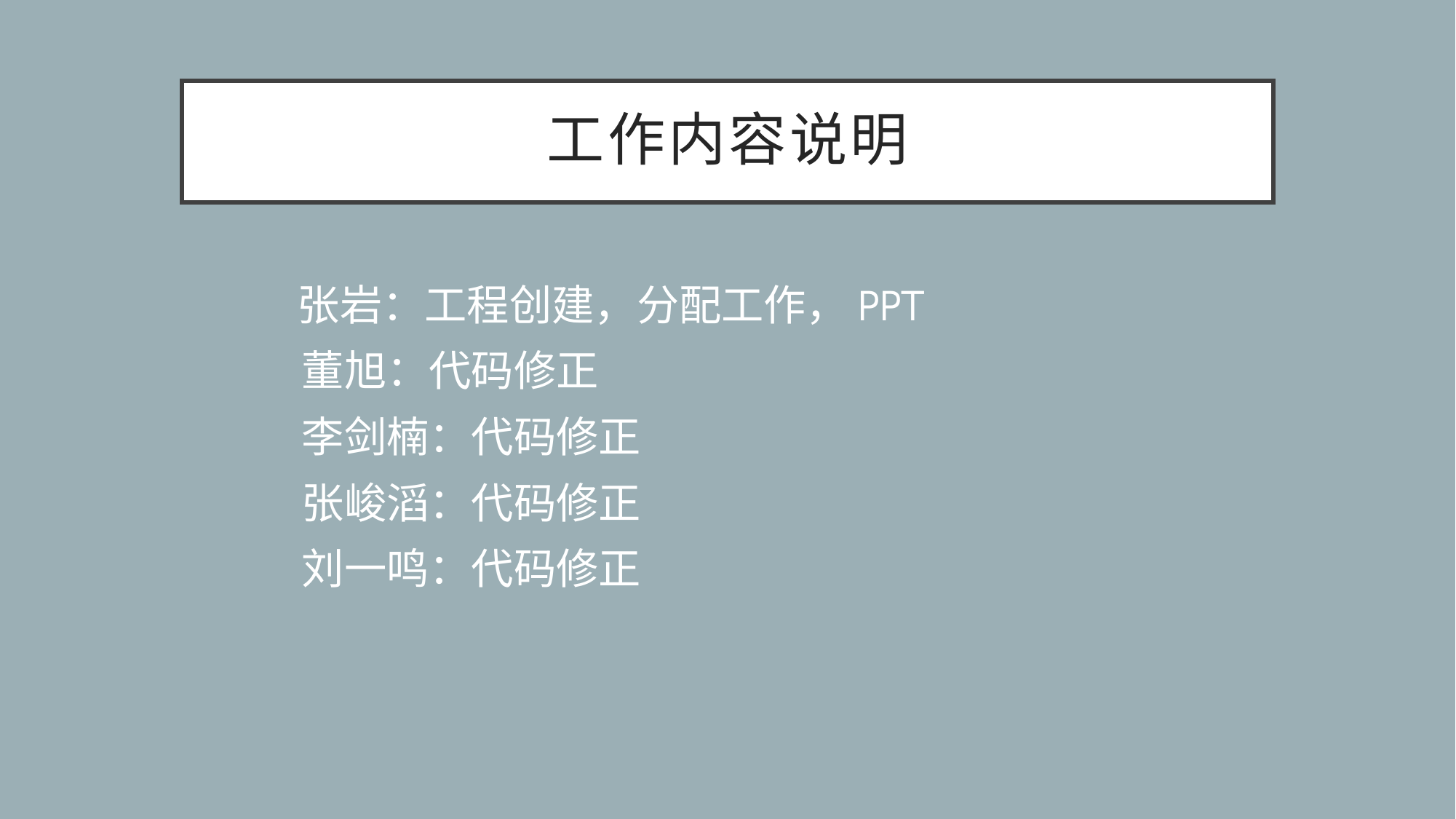

# 工作内容说明
          张岩：工程创建，分配工作，PPT
	董旭：代码修正
	李剑楠：代码修正
	张峻滔：代码修正
	刘一鸣：代码修正